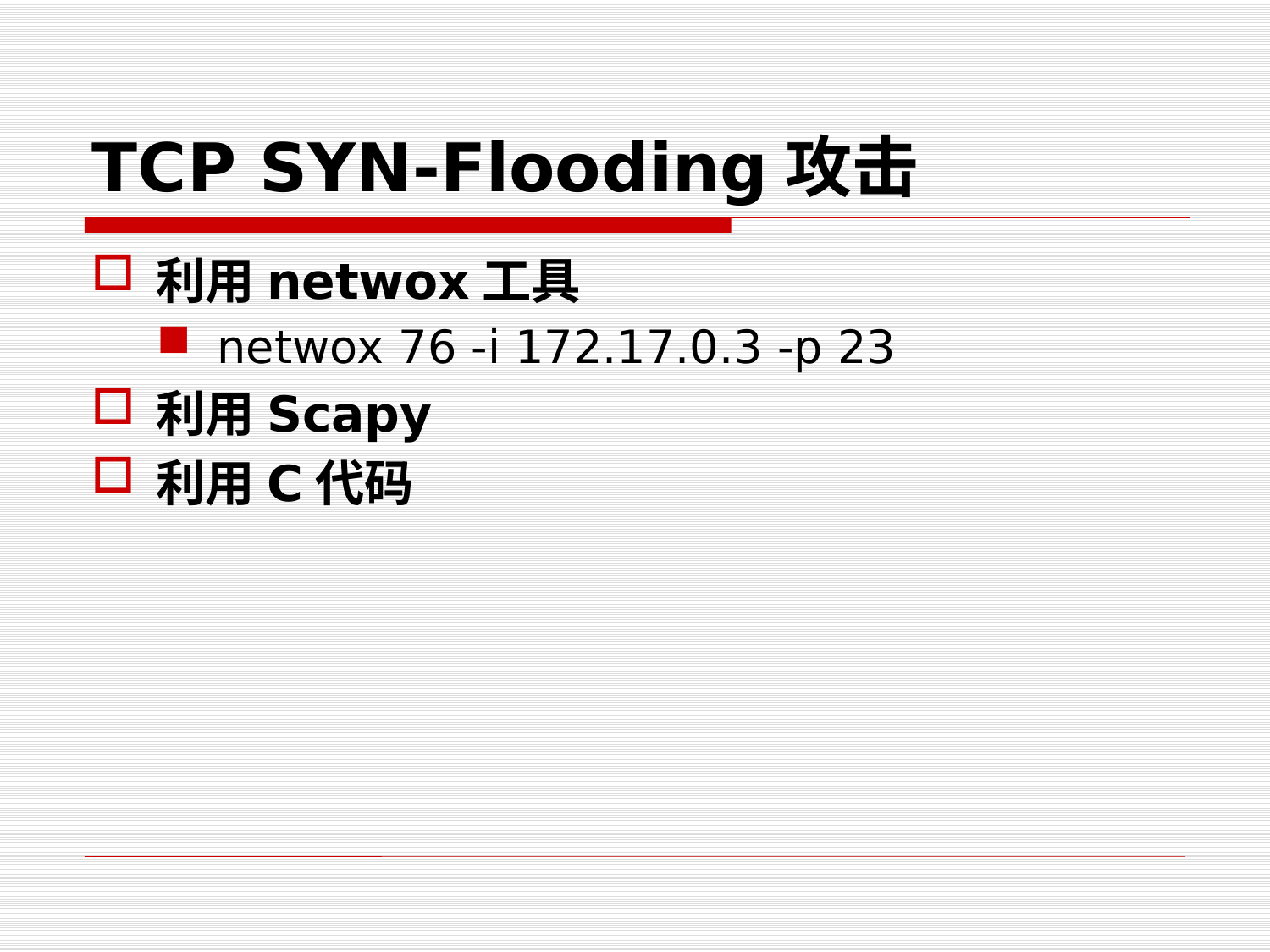

# TCP SYN-Flooding攻击
利用netwox工具
netwox 76 -i 172.17.0.3 -p 23
利用Scapy
利用C代码